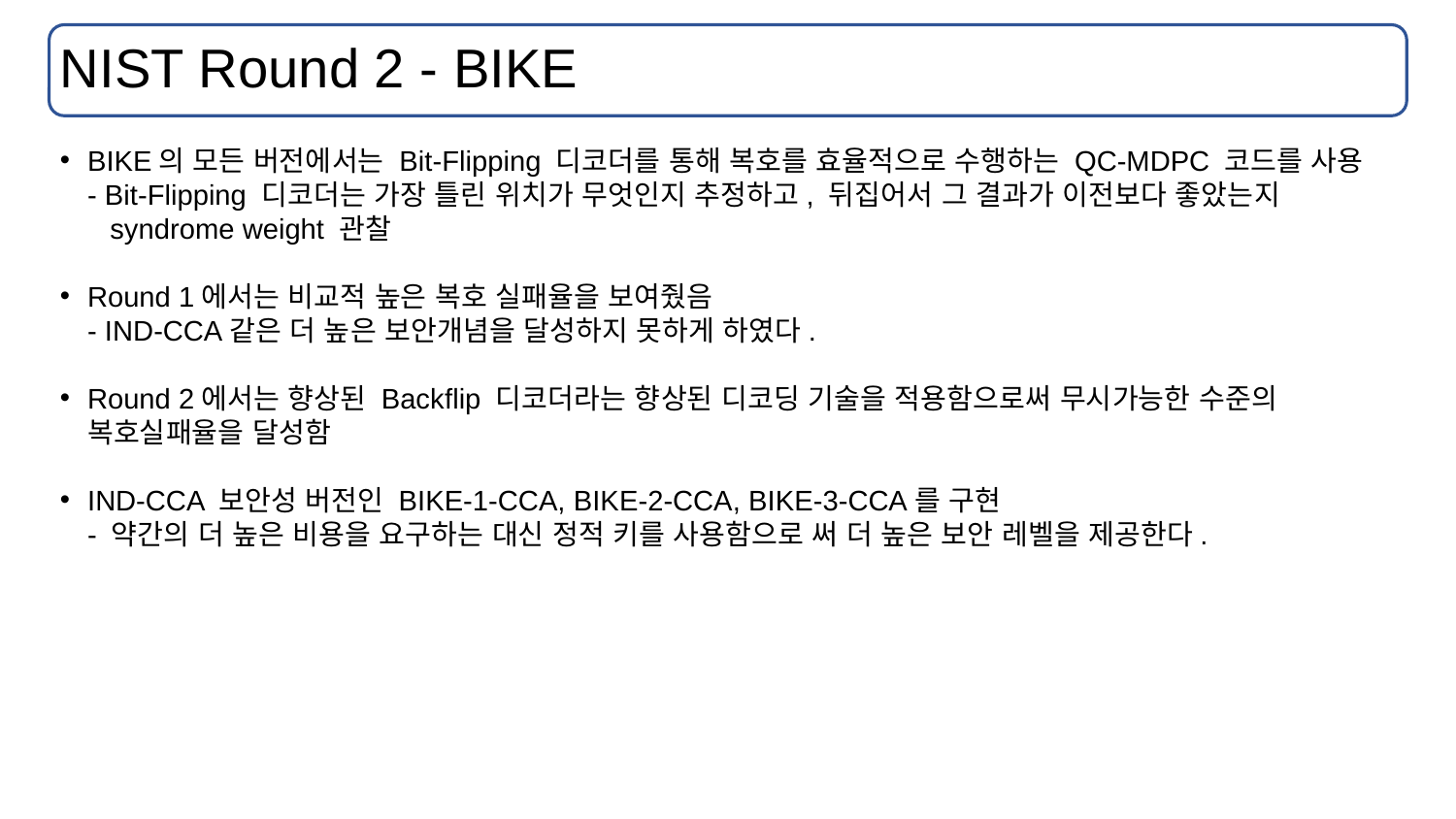

# NIST Round 2 - BIKE
BIKE의 모든 버전에서는 Bit-Flipping 디코더를 통해 복호를 효율적으로 수행하는 QC-MDPC 코드를 사용
- Bit-Flipping 디코더는 가장 틀린 위치가 무엇인지 추정하고, 뒤집어서 그 결과가 이전보다 좋았는지
  syndrome weight 관찰

Round 1에서는 비교적 높은 복호 실패율을 보여줬음
- IND-CCA같은 더 높은 보안개념을 달성하지 못하게 하였다.
Round 2에서는 향상된 Backflip 디코더라는 향상된 디코딩 기술을 적용함으로써 무시가능한 수준의 복호실패율을 달성함
IND-CCA 보안성 버전인 BIKE-1-CCA, BIKE-2-CCA, BIKE-3-CCA를 구현
- 약간의 더 높은 비용을 요구하는 대신 정적 키를 사용함으로 써 더 높은 보안 레벨을 제공한다.